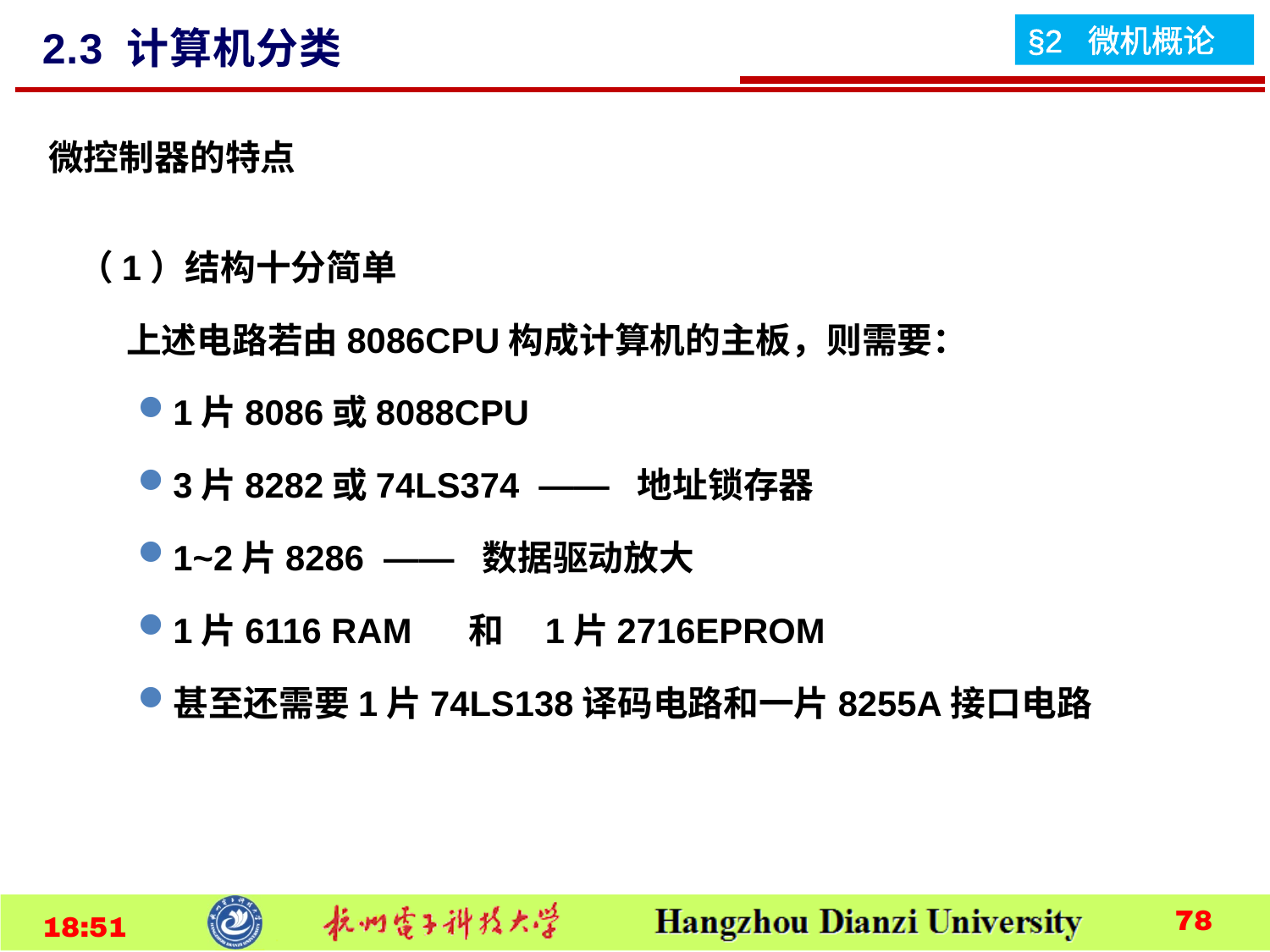

2.3 计算机分类
微控制器的特点
    （1）结构十分简单
          上述电路若由8086CPU构成计算机的主板，则需要：
1片8086或8088CPU
3片8282或74LS374  ——  地址锁存器
1~2片8286  ——  数据驱动放大
1片6116 RAM     和    1片2716EPROM
甚至还需要1片74LS138译码电路和一片8255A接口电路